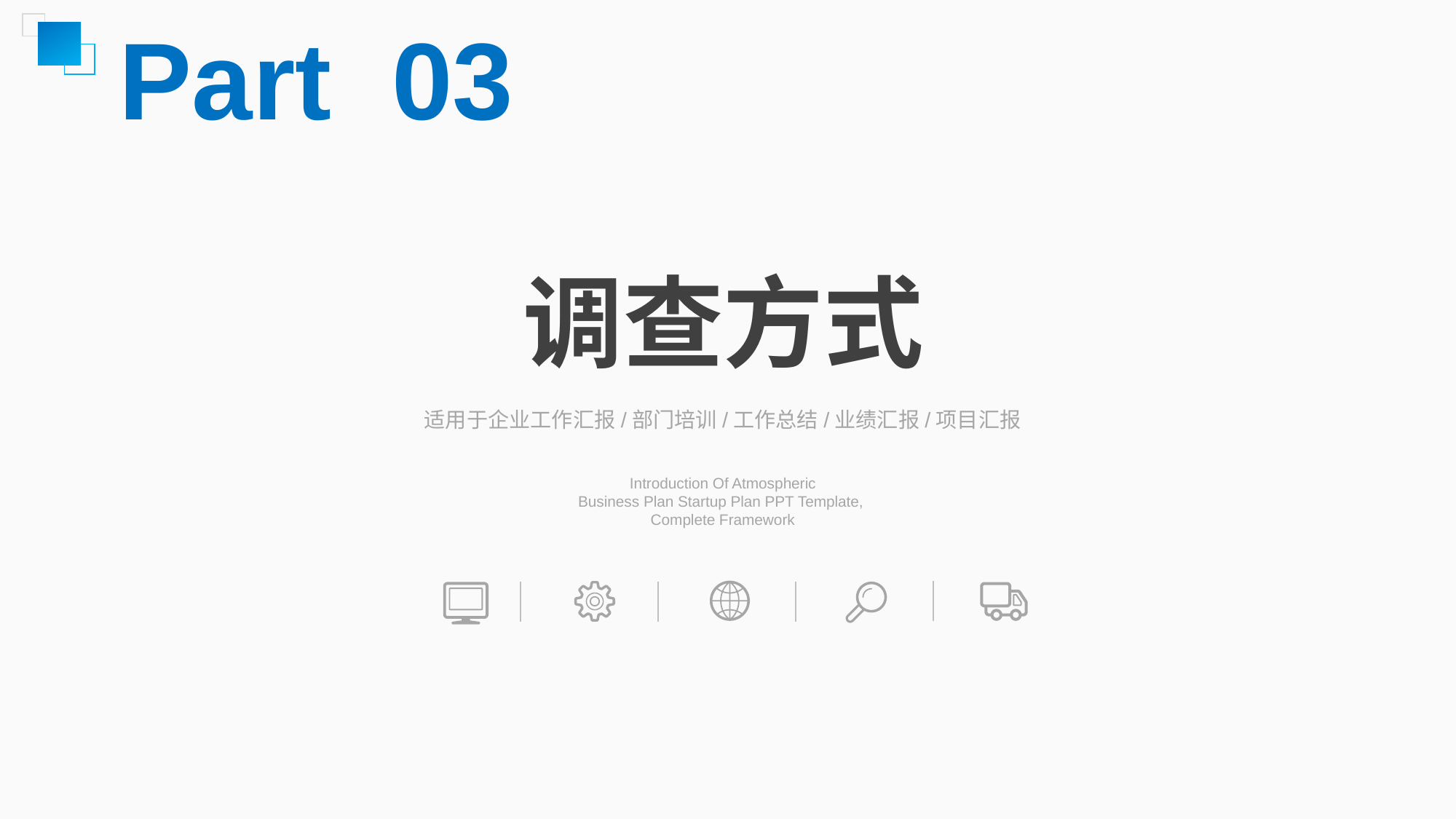

Part  03

调查方式
适用于企业工作汇报/部门培训/工作总结/业绩汇报/项目汇报
Introduction Of Atmospheric
Business Plan Startup Plan PPT Template,
Complete Framework